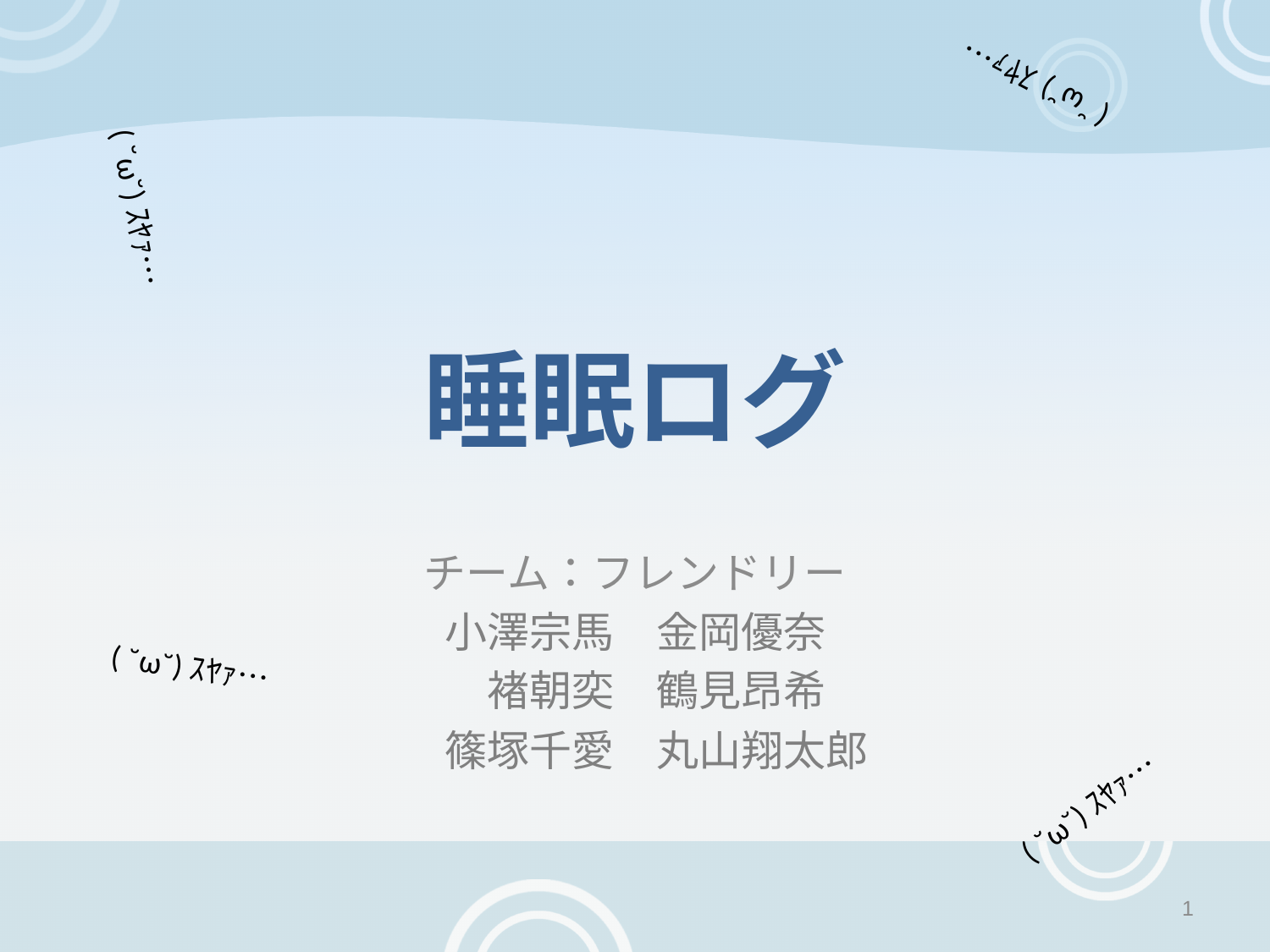

( ˘ω˘)ｽﾔｧ…
( ˘ω˘)ｽﾔｧ…
# 睡眠ログ
チーム：フレンドリー
小澤宗馬　金岡優奈
　褚朝奕　鶴見昂希
　篠塚千愛　丸山翔太郎
( ˘ω˘)ｽﾔｧ…
( ˘ω˘)ｽﾔｧ…
1